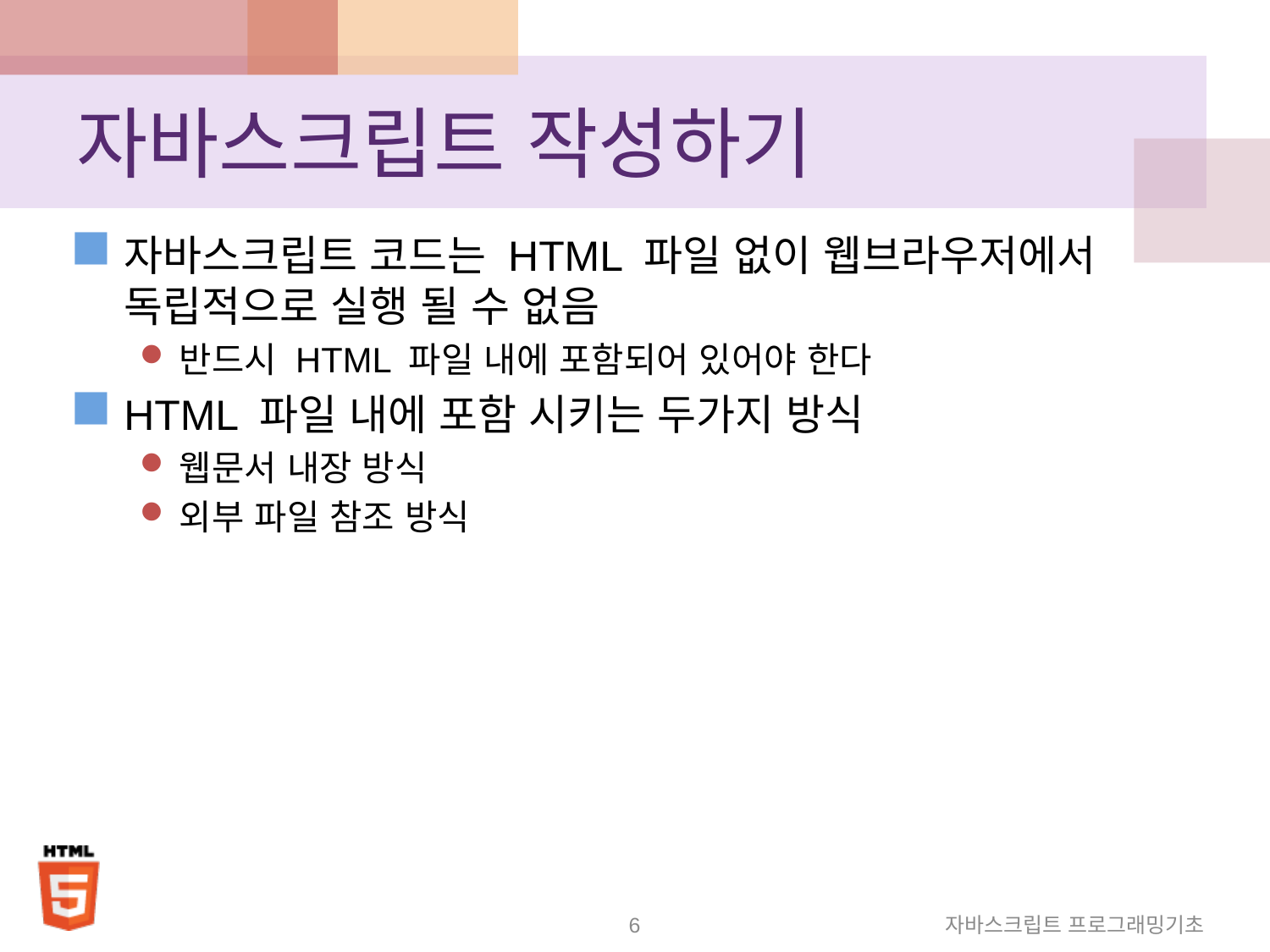

# 자바스크립트 작성하기
자바스크립트 코드는 HTML 파일 없이 웹브라우저에서 독립적으로 실행 될 수 없음
반드시 HTML 파일 내에 포함되어 있어야 한다
HTML 파일 내에 포함 시키는 두가지 방식
웹문서 내장 방식
외부 파일 참조 방식
6
자바스크립트 프로그래밍기초